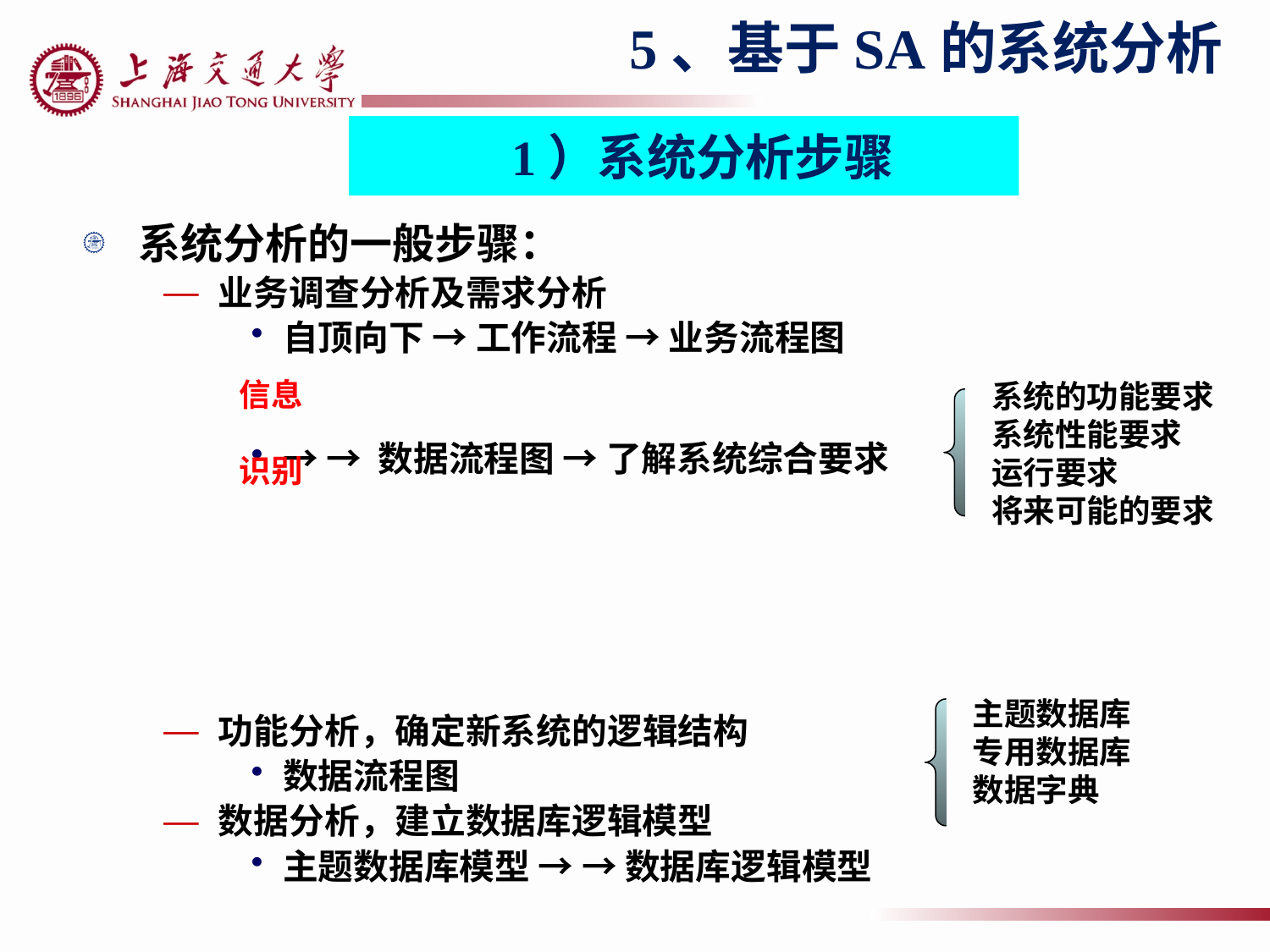

5、基于SA的系统分析
1）系统分析步骤
系统分析的一般步骤：
业务调查分析及需求分析
自顶向下 → 工作流程 → 业务流程图

→ → 数据流程图 → 了解系统综合要求

功能分析，确定新系统的逻辑结构
数据流程图
数据分析，建立数据库逻辑模型
主题数据库模型 → → 数据库逻辑模型

建立新系统的物理模型
提出系统分析报告
信息

识别
系统的功能要求
系统性能要求
运行要求
将来可能的要求

主题数据库
专用数据库
数据字典